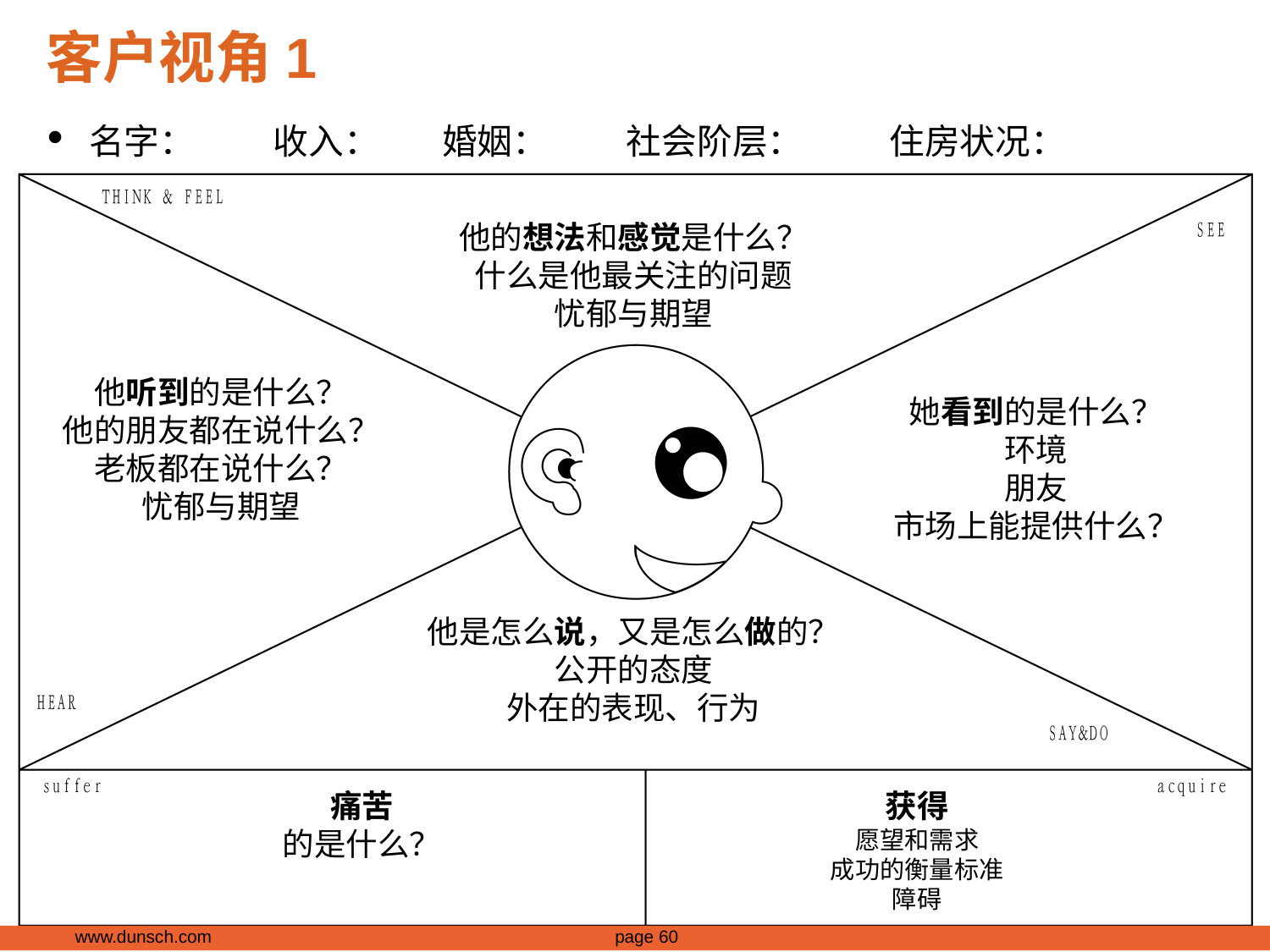

# 客户视角1
名字：          收入：        婚姻：          社会阶层：           住房状况：
他的想法和感觉是什么？
什么是他最关注的问题
忧郁与期望
他听到的是什么？
他的朋友都在说什么？
老板都在说什么？
忧郁与期望
她看到的是什么？
环境
朋友
市场上能提供什么？
他是怎么说，又是怎么做的？
公开的态度
外在的表现、行为
痛苦
的是什么？
获得
愿望和需求
成功的衡量标准
障碍